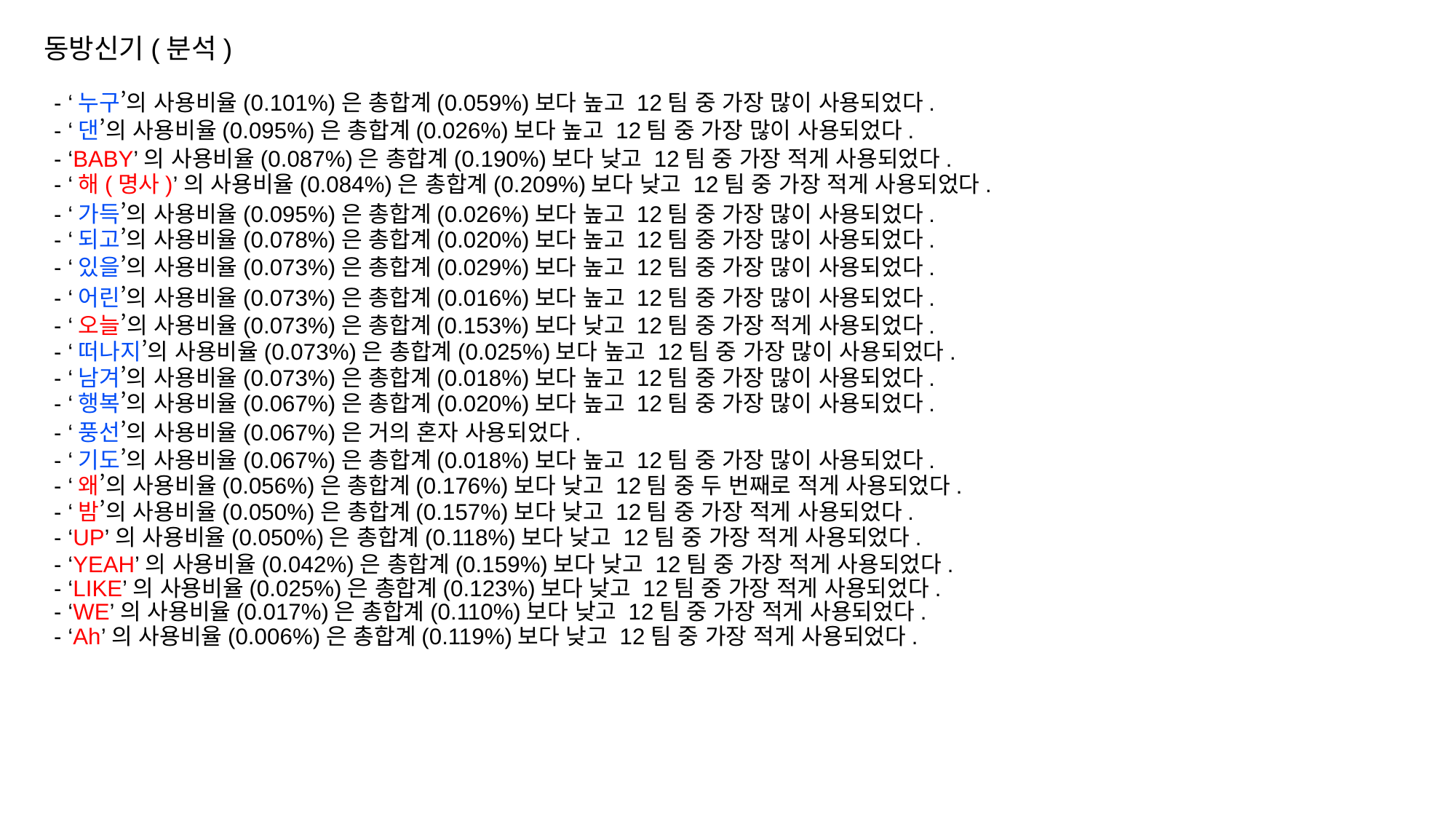

동방신기(분석)
- ‘누구’의 사용비율(0.101%)은 총합계(0.059%)보다 높고 12팀 중 가장 많이 사용되었다.
- ‘댄’의 사용비율(0.095%)은 총합계(0.026%)보다 높고 12팀 중 가장 많이 사용되었다.
- ‘BABY’의 사용비율(0.087%)은 총합계(0.190%)보다 낮고 12팀 중 가장 적게 사용되었다.
- ‘해(명사)’의 사용비율(0.084%)은 총합계(0.209%)보다 낮고 12팀 중 가장 적게 사용되었다.
- ‘가득’의 사용비율(0.095%)은 총합계(0.026%)보다 높고 12팀 중 가장 많이 사용되었다.
- ‘되고’의 사용비율(0.078%)은 총합계(0.020%)보다 높고 12팀 중 가장 많이 사용되었다.
- ‘있을’의 사용비율(0.073%)은 총합계(0.029%)보다 높고 12팀 중 가장 많이 사용되었다.
- ‘어린’의 사용비율(0.073%)은 총합계(0.016%)보다 높고 12팀 중 가장 많이 사용되었다.
- ‘오늘’의 사용비율(0.073%)은 총합계(0.153%)보다 낮고 12팀 중 가장 적게 사용되었다.
- ‘떠나지’의 사용비율(0.073%)은 총합계(0.025%)보다 높고 12팀 중 가장 많이 사용되었다.
- ‘남겨’의 사용비율(0.073%)은 총합계(0.018%)보다 높고 12팀 중 가장 많이 사용되었다.
- ‘행복’의 사용비율(0.067%)은 총합계(0.020%)보다 높고 12팀 중 가장 많이 사용되었다.
- ‘풍선’의 사용비율(0.067%)은 거의 혼자 사용되었다.
- ‘기도’의 사용비율(0.067%)은 총합계(0.018%)보다 높고 12팀 중 가장 많이 사용되었다.
- ‘왜’의 사용비율(0.056%)은 총합계(0.176%)보다 낮고 12팀 중 두 번째로 적게 사용되었다.
- ‘밤’의 사용비율(0.050%)은 총합계(0.157%)보다 낮고 12팀 중 가장 적게 사용되었다.
- ‘UP’의 사용비율(0.050%)은 총합계(0.118%)보다 낮고 12팀 중 가장 적게 사용되었다.
- ‘YEAH’의 사용비율(0.042%)은 총합계(0.159%)보다 낮고 12팀 중 가장 적게 사용되었다.
- ‘LIKE’의 사용비율(0.025%)은 총합계(0.123%)보다 낮고 12팀 중 가장 적게 사용되었다.
- ‘WE’의 사용비율(0.017%)은 총합계(0.110%)보다 낮고 12팀 중 가장 적게 사용되었다.
- ‘Ah’의 사용비율(0.006%)은 총합계(0.119%)보다 낮고 12팀 중 가장 적게 사용되었다.